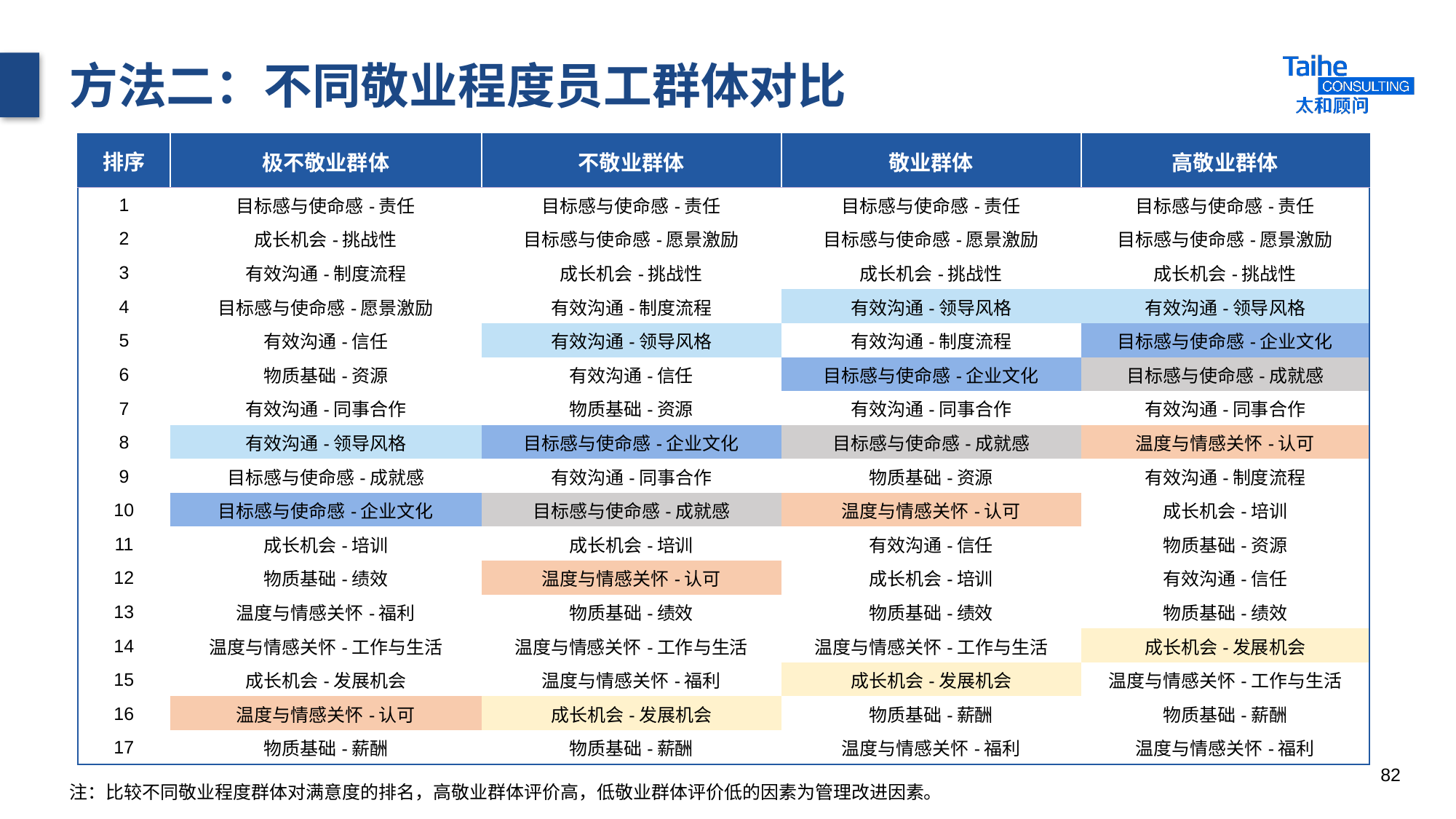

# 方法二：不同敬业程度员工群体对比
| 排序 | 极不敬业群体 | 不敬业群体 | 敬业群体 | 高敬业群体 |
| --- | --- | --- | --- | --- |
| 1 | 目标感与使命感-责任 | 目标感与使命感-责任 | 目标感与使命感-责任 | 目标感与使命感-责任 |
| 2 | 成长机会-挑战性 | 目标感与使命感-愿景激励 | 目标感与使命感-愿景激励 | 目标感与使命感-愿景激励 |
| 3 | 有效沟通-制度流程 | 成长机会-挑战性 | 成长机会-挑战性 | 成长机会-挑战性 |
| 4 | 目标感与使命感-愿景激励 | 有效沟通-制度流程 | 有效沟通-领导风格 | 有效沟通-领导风格 |
| 5 | 有效沟通-信任 | 有效沟通-领导风格 | 有效沟通-制度流程 | 目标感与使命感-企业文化 |
| 6 | 物质基础-资源 | 有效沟通-信任 | 目标感与使命感-企业文化 | 目标感与使命感-成就感 |
| 7 | 有效沟通-同事合作 | 物质基础-资源 | 有效沟通-同事合作 | 有效沟通-同事合作 |
| 8 | 有效沟通-领导风格 | 目标感与使命感-企业文化 | 目标感与使命感-成就感 | 温度与情感关怀-认可 |
| 9 | 目标感与使命感-成就感 | 有效沟通-同事合作 | 物质基础-资源 | 有效沟通-制度流程 |
| 10 | 目标感与使命感-企业文化 | 目标感与使命感-成就感 | 温度与情感关怀-认可 | 成长机会-培训 |
| 11 | 成长机会-培训 | 成长机会-培训 | 有效沟通-信任 | 物质基础-资源 |
| 12 | 物质基础-绩效 | 温度与情感关怀-认可 | 成长机会-培训 | 有效沟通-信任 |
| 13 | 温度与情感关怀-福利 | 物质基础-绩效 | 物质基础-绩效 | 物质基础-绩效 |
| 14 | 温度与情感关怀-工作与生活 | 温度与情感关怀-工作与生活 | 温度与情感关怀-工作与生活 | 成长机会-发展机会 |
| 15 | 成长机会-发展机会 | 温度与情感关怀-福利 | 成长机会-发展机会 | 温度与情感关怀-工作与生活 |
| 16 | 温度与情感关怀-认可 | 成长机会-发展机会 | 物质基础-薪酬 | 物质基础-薪酬 |
| 17 | 物质基础-薪酬 | 物质基础-薪酬 | 温度与情感关怀-福利 | 温度与情感关怀-福利 |
82
注：比较不同敬业程度群体对满意度的排名，高敬业群体评价高，低敬业群体评价低的因素为管理改进因素。